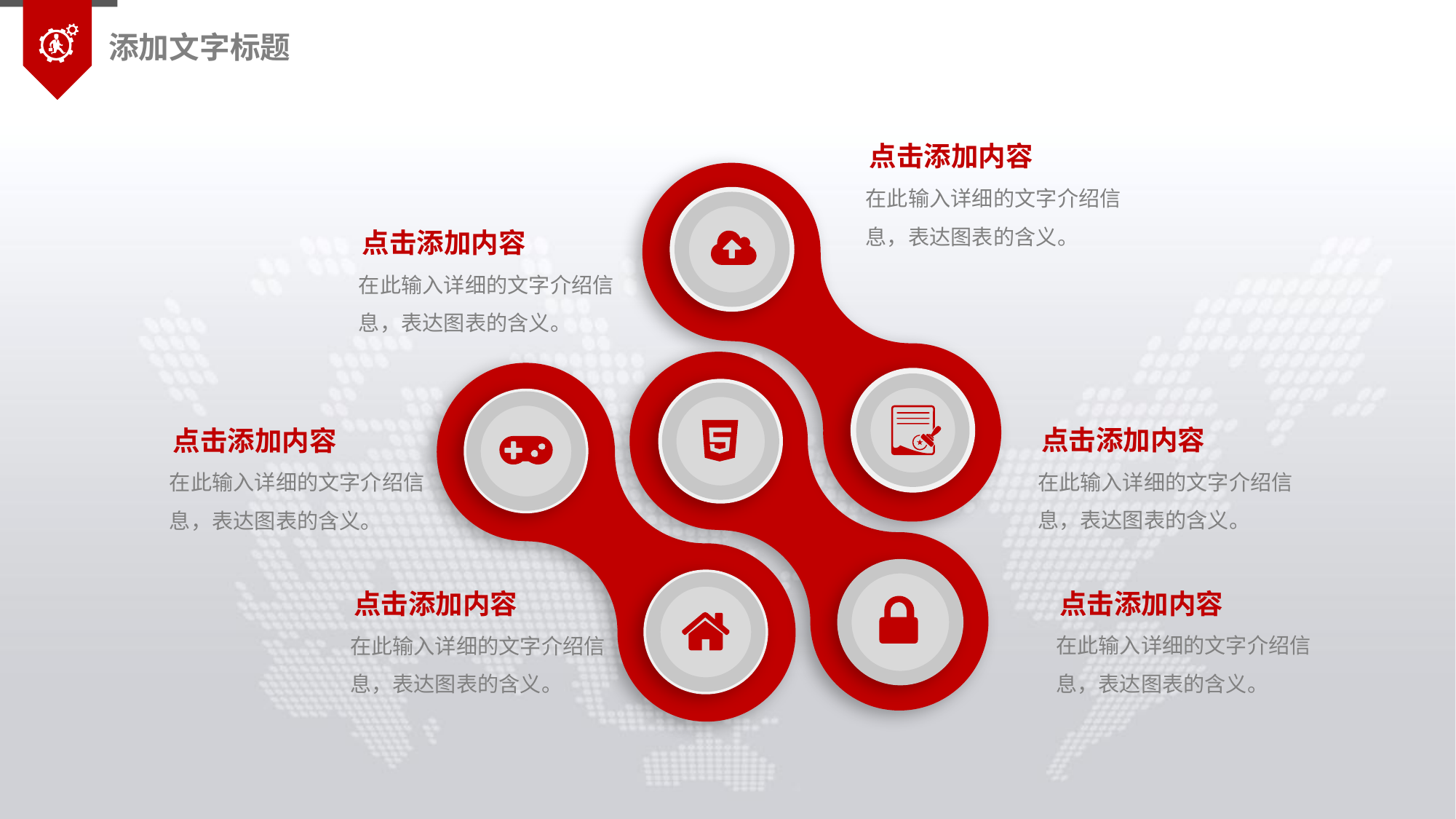

添加文字标题

点击添加内容
在此输入详细的文字介绍信息，表达图表的含义。

点击添加内容

在此输入详细的文字介绍信息，表达图表的含义。

点击添加内容
点击添加内容

在此输入详细的文字介绍信息，表达图表的含义。
在此输入详细的文字介绍信息，表达图表的含义。

点击添加内容
点击添加内容

在此输入详细的文字介绍信息，表达图表的含义。
在此输入详细的文字介绍信息，表达图表的含义。